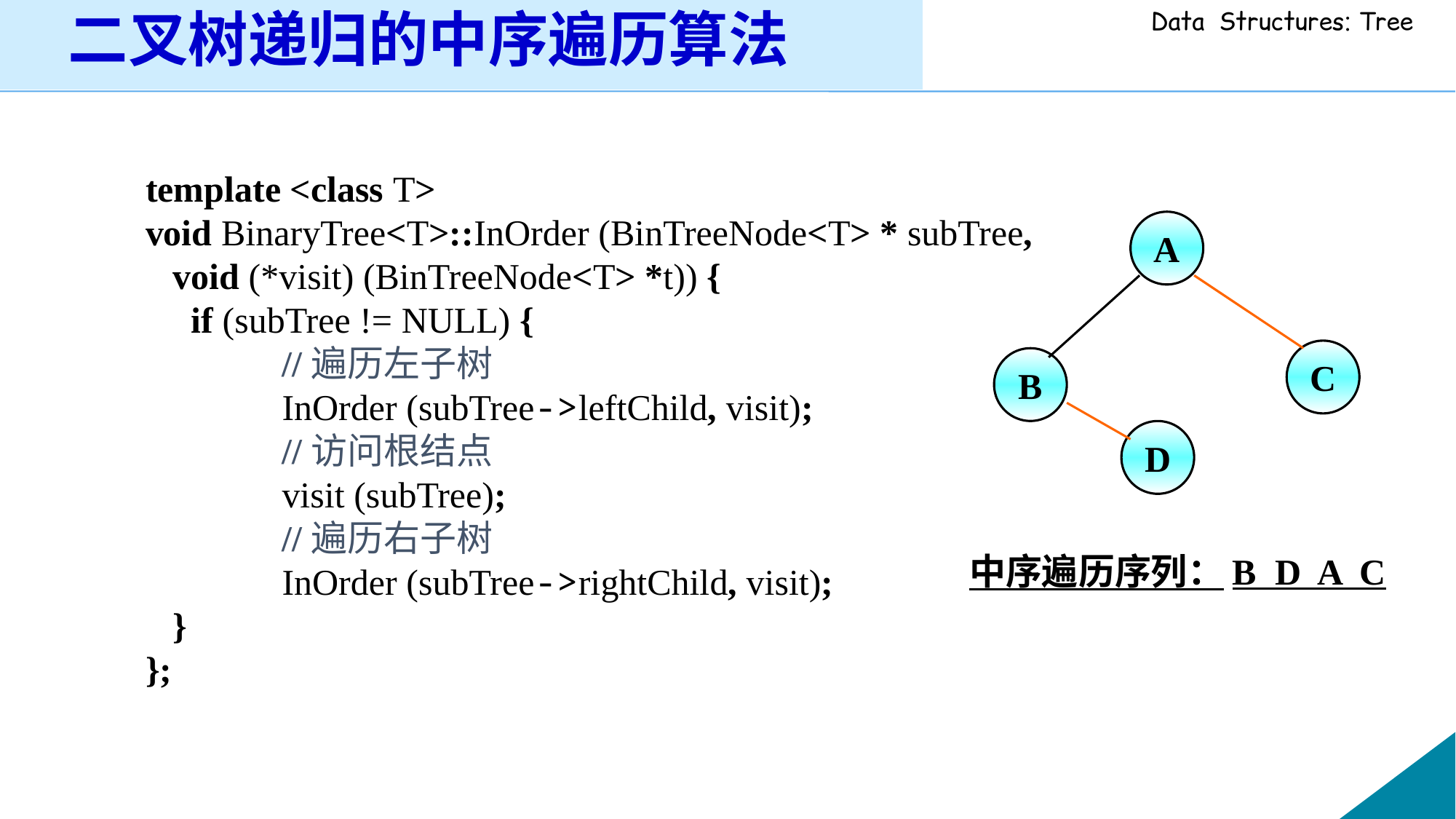

# 二叉树递归的中序遍历算法
template <class T>
void BinaryTree<T>::InOrder (BinTreeNode<T> * subTree, void (*visit) (BinTreeNode<T> *t)) {
     if (subTree != NULL) {
		//遍历左子树
          	InOrder (subTree->leftChild, visit);
          	//访问根结点
		visit (subTree);
 		//遍历右子树
		InOrder (subTree->rightChild, visit);
	}
};
A

C
B

D
中序遍历序列：B  D  A  C